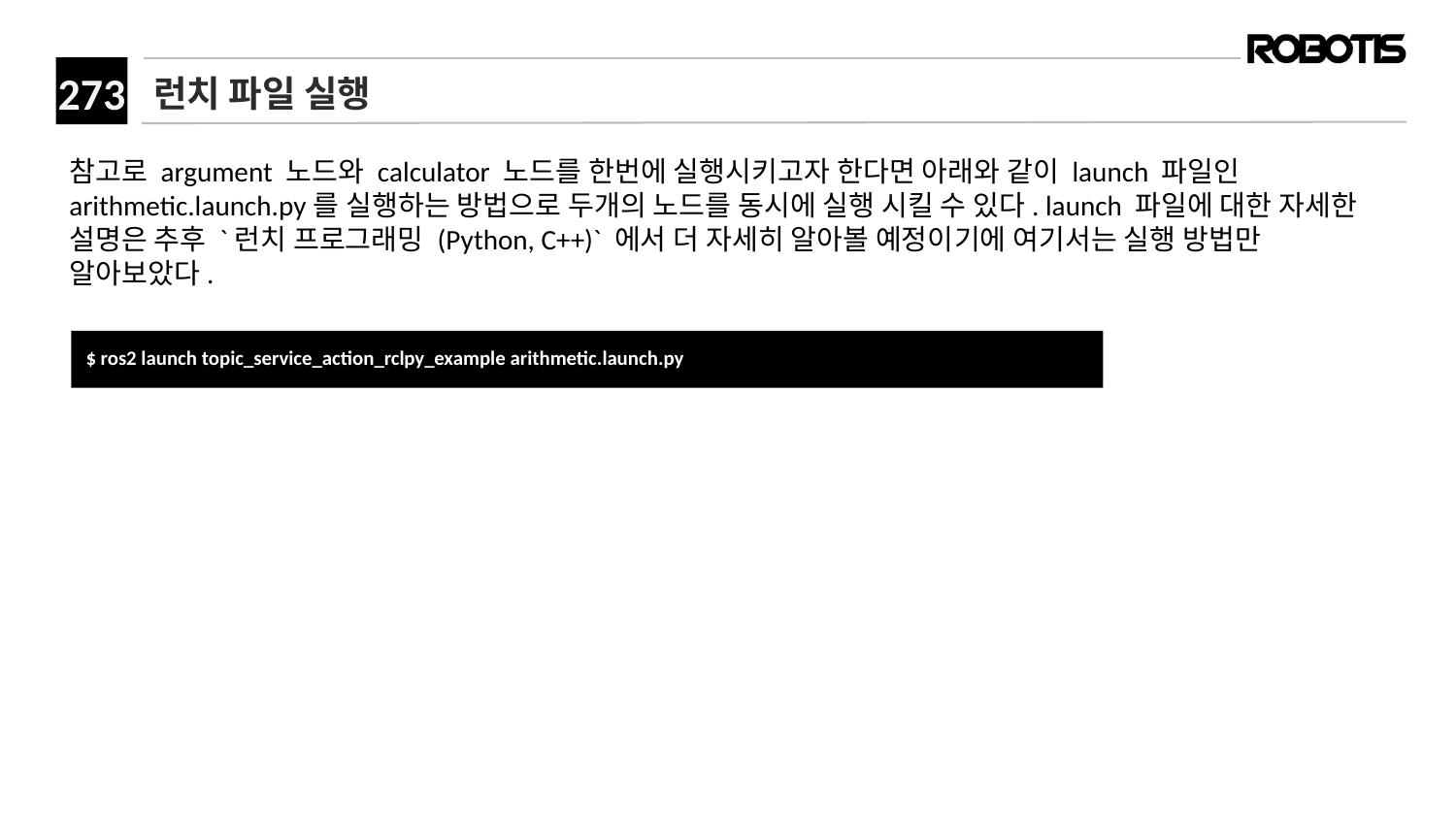

# 런치 파일 실행
참고로 argument 노드와 calculator 노드를 한번에 실행시키고자 한다면 아래와 같이 launch 파일인 arithmetic.launch.py를 실행하는 방법으로 두개의 노드를 동시에 실행 시킬 수 있다. launch 파일에 대한 자세한 설명은 추후 `런치 프로그래밍 (Python, C++)` 에서 더 자세히 알아볼 예정이기에 여기서는 실행 방법만 알아보았다.
﻿$ ros2 launch topic_service_action_rclpy_example arithmetic.launch.py